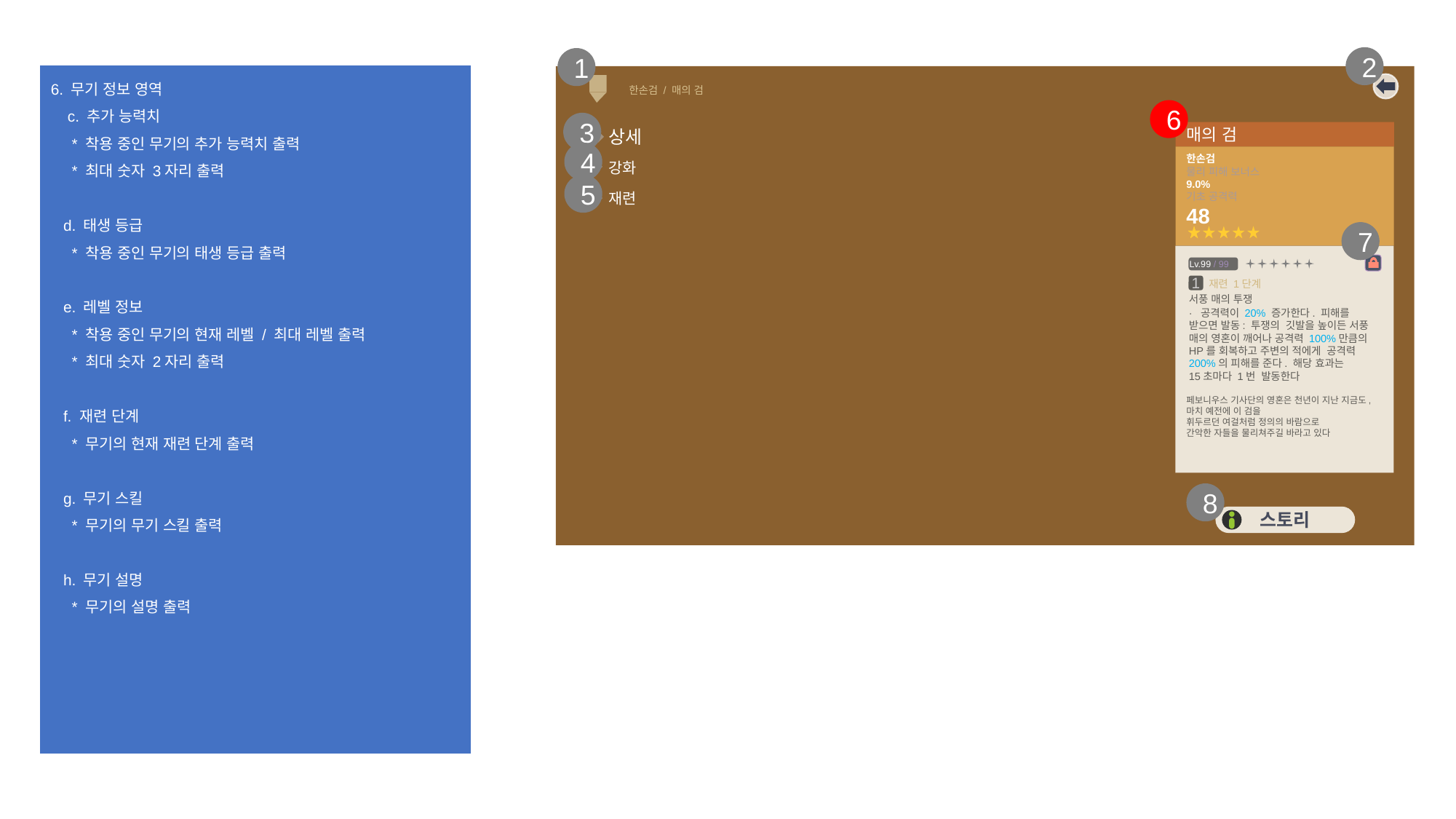

2
1
6. 무기 정보 영역
    c. 추가 능력치
     * 착용 중인 무기의 추가 능력치 출력
     * 최대 숫자 3자리 출력

   d. 태생 등급
     * 착용 중인 무기의 태생 등급 출력

   e. 레벨 정보
     * 착용 중인 무기의 현재 레벨 / 최대 레벨 출력
     * 최대 숫자 2자리 출력

   f. 재련 단계
     * 무기의 현재 재련 단계 출력

   g. 무기 스킬
     * 무기의 무기 스킬 출력

   h. 무기 설명
     * 무기의 설명 출력

한손검 / 매의 검
6
3
상세
매의 검

4
한손검
물리 피해 보너스
9.0%
기초 공격력
48
강화

5
재련

7

Lv.99 / 99

재련 1단계
1
서풍 매의 투쟁
·  공격력이 20% 증가한다. 피해를
받으면 발동: 투쟁의  깃발을 높이든 서풍
매의 영혼이 깨어나 공격력 100%만큼의
HP를 회복하고 주변의 적에게  공격력 200%의 피해를 준다. 해당 효과는
15초마다 1번  발동한다
페보니우스 기사단의 영혼은 천년이 지난 지금도, 마치 예전에 이 검을
휘두르던 여걸처럼 정의의 바람으로
간악한 자들을 물리쳐주길 바라고 있다
8
스토리